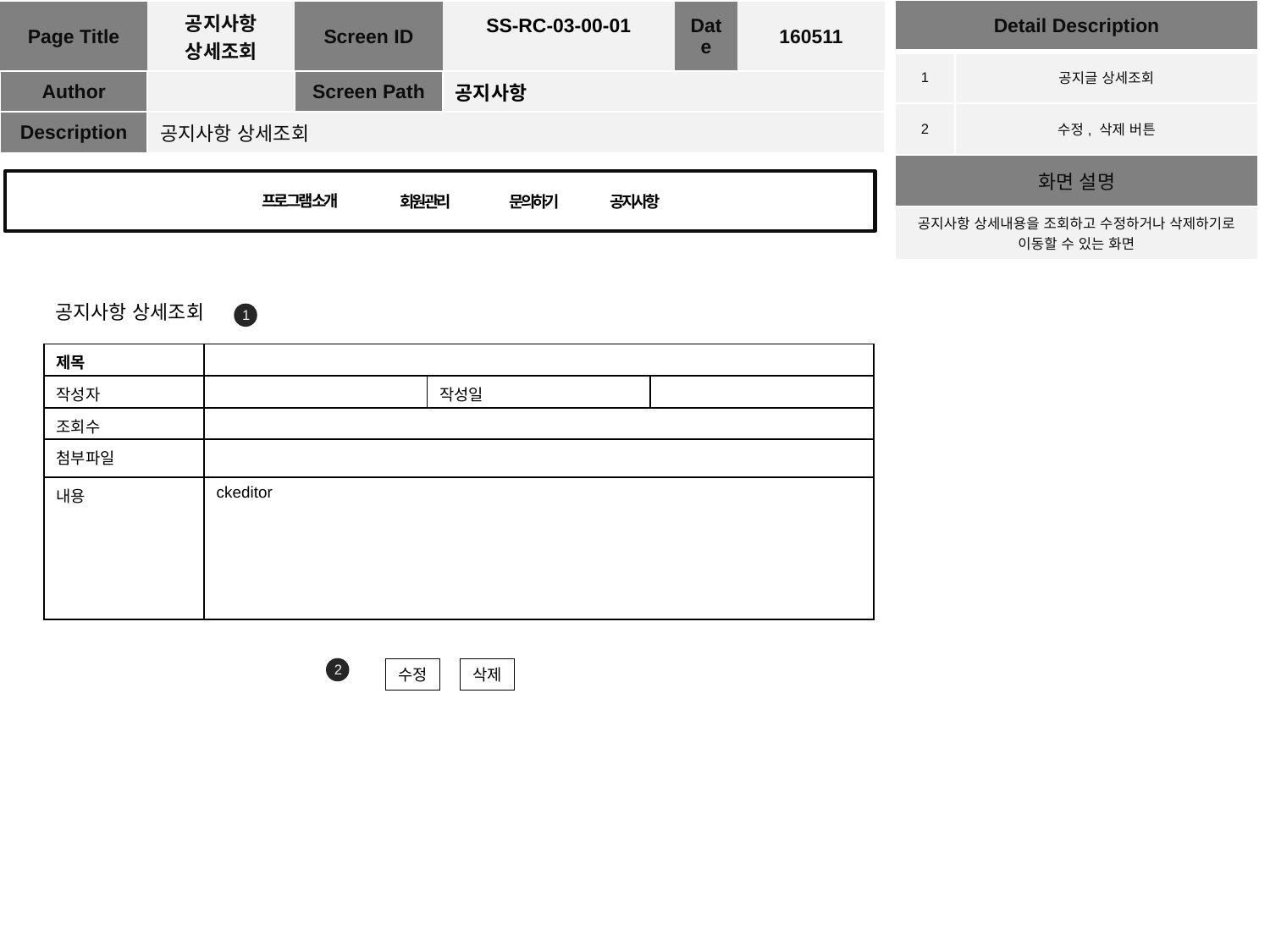

| Detail Description |  |
| --- | --- |
| 1 | 공지글 상세조회 |
| 2 | 수정, 삭제 버튼 |
| 화면 설명 |  |
| 공지사항 상세내용을 조회하고 수정하거나 삭제하기로 이동할 수 있는 화면 |  |
| Page Title | 공지사항 상세조회 | Screen ID | SS-RC-03-00-01 | Date | 160511 |
| --- | --- | --- | --- | --- | --- |
| Author |  | Screen Path | 공지사항 |  |  |
| Description | 공지사항 상세조회 |  |  |  |  |

프로그램 소개
회원관리
문의하기
공지사항
공지사항 상세조회
1

| 제목 |  |  |  |
| --- | --- | --- | --- |
| 작성자 |  | 작성일 |  |
| 조회수 |  |  |  |
| 첨부파일 |  |  |  |
| 내용 | ckeditor |  |  |
2

수정
삭제